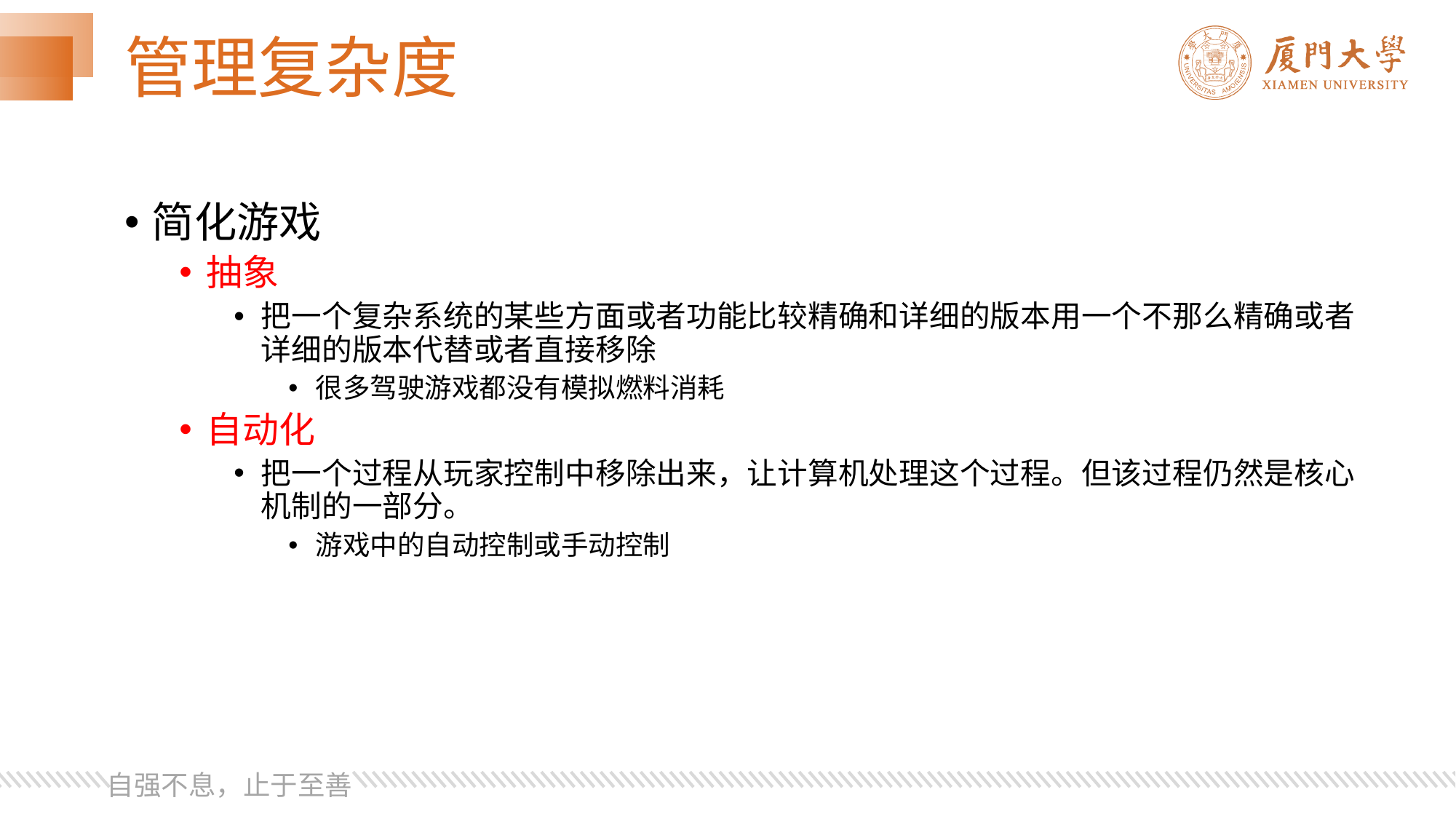

# 管理复杂度
简化游戏
抽象
把一个复杂系统的某些方面或者功能比较精确和详细的版本用一个不那么精确或者详细的版本代替或者直接移除
很多驾驶游戏都没有模拟燃料消耗
自动化
把一个过程从玩家控制中移除出来，让计算机处理这个过程。但该过程仍然是核心机制的一部分。
游戏中的自动控制或手动控制